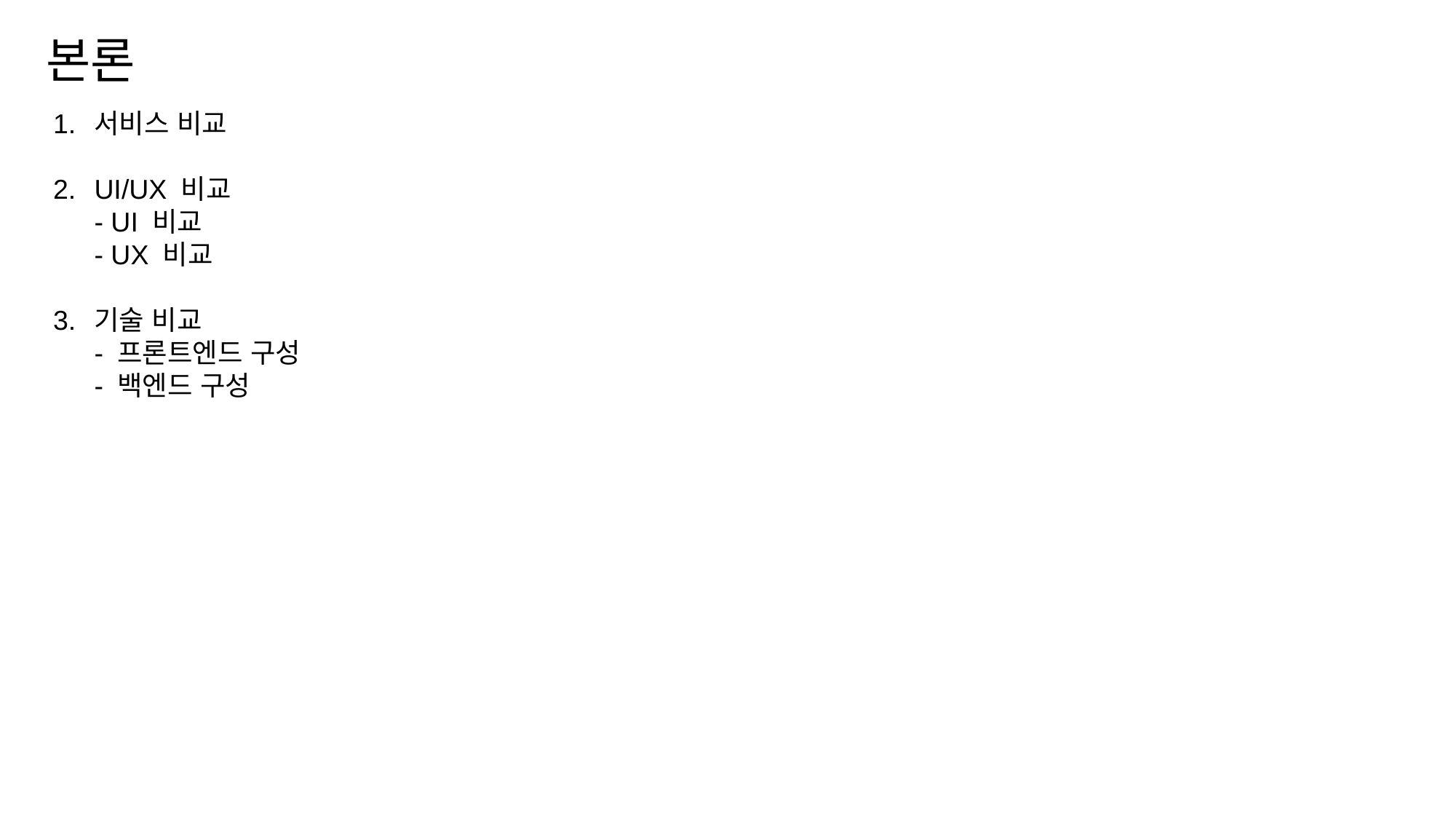

본론
서비스 비교

UI/UX 비교
- UI 비교
- UX 비교

기술 비교
- 프론트엔드 구성
- 백엔드 구성